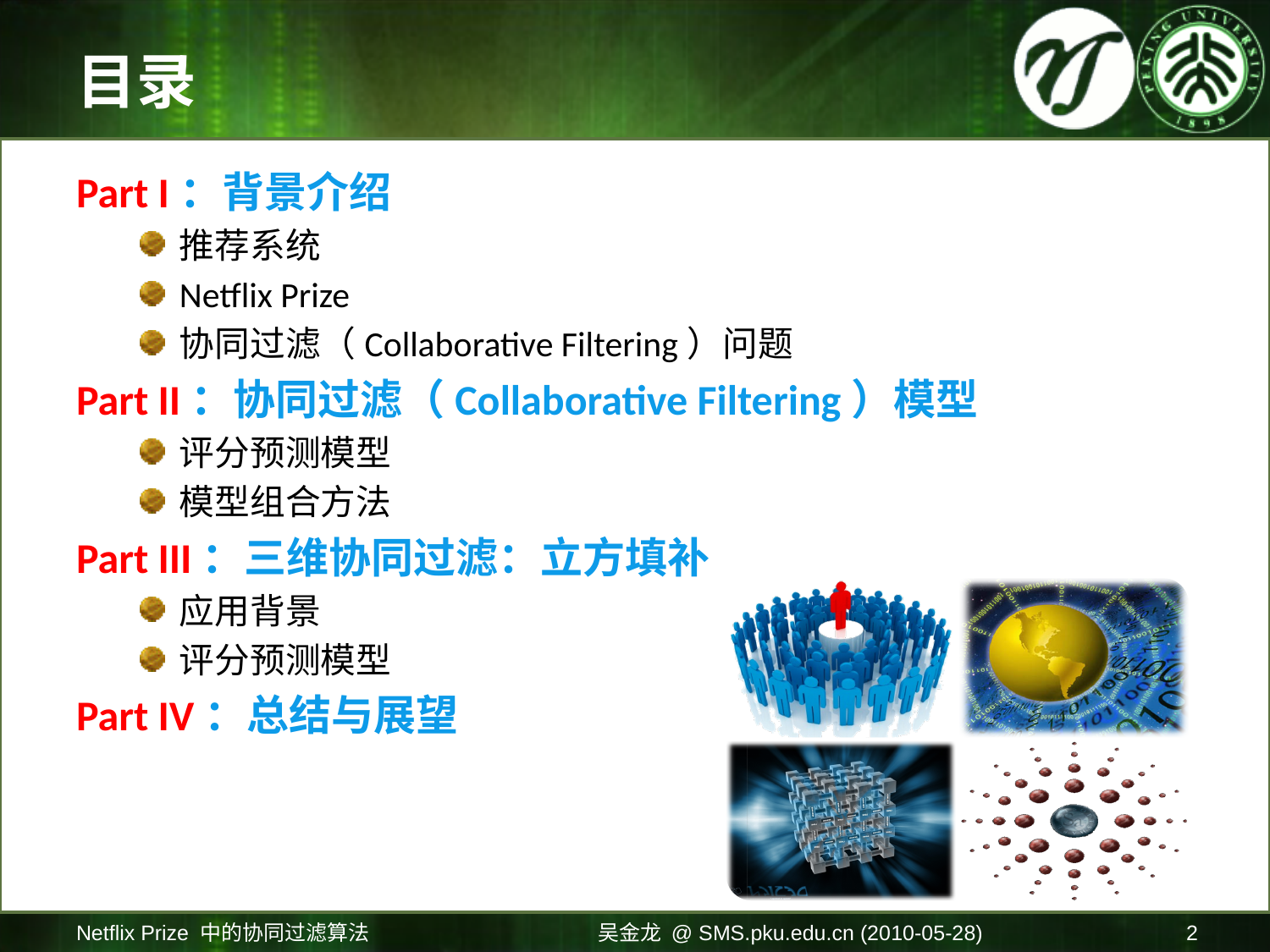

# 目录
Part I：背景介绍
推荐系统
Netflix Prize
协同过滤（Collaborative Filtering）问题
Part II：协同过滤（Collaborative Filtering）模型
评分预测模型
模型组合方法
Part III：三维协同过滤：立方填补
应用背景
评分预测模型
Part IV：总结与展望

Netflix Prize 中的协同过滤算法
吴金龙 @ SMS.pku.edu.cn (2010-05-28)
2